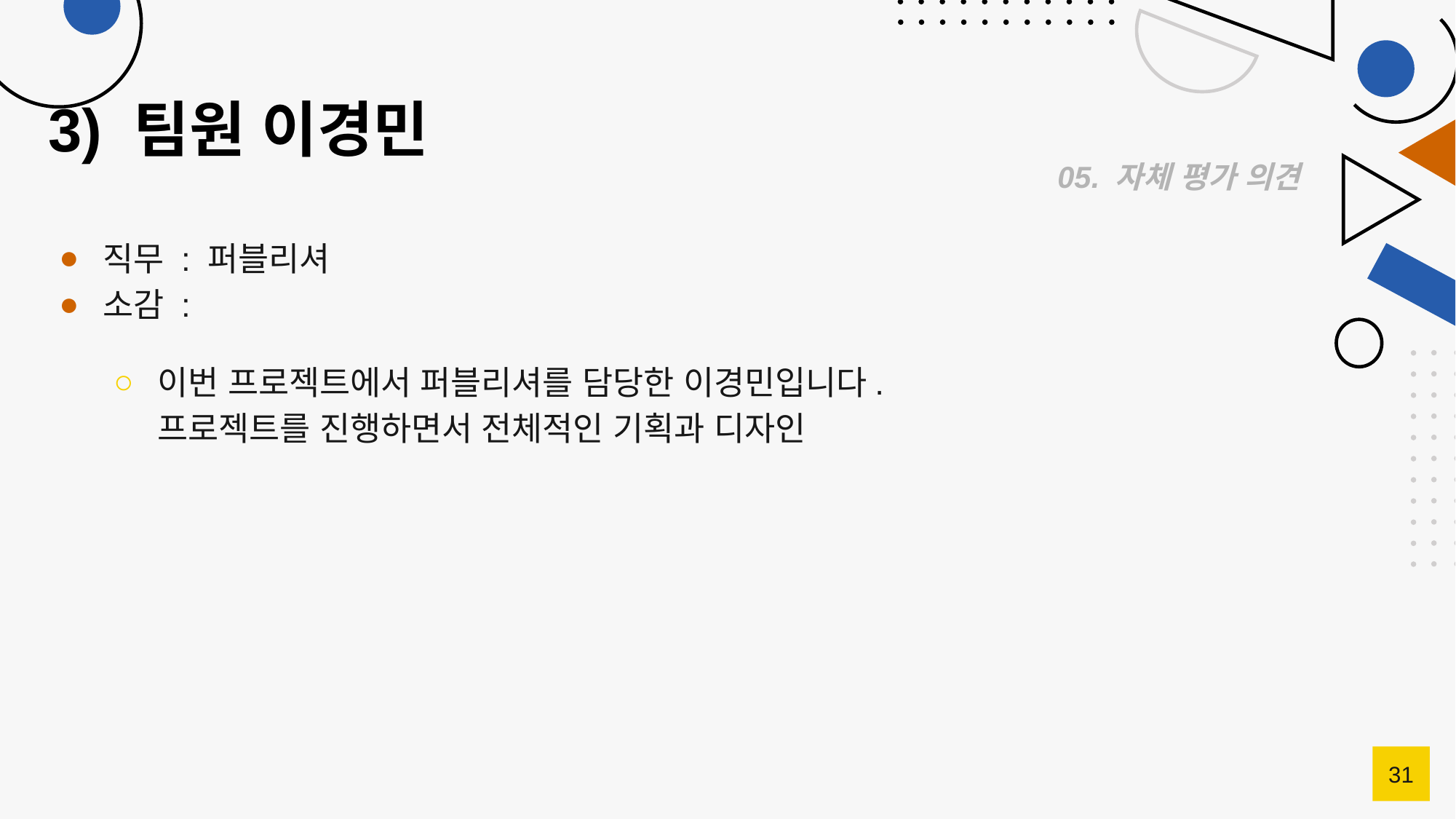

# 3) 팀원 이경민
05. 자체 평가 의견
직무 : 퍼블리셔
소감 :
이번 프로젝트에서 퍼블리셔를 담당한 이경민입니다.
프로젝트를 진행하면서 전체적인 기획과 디자인
31